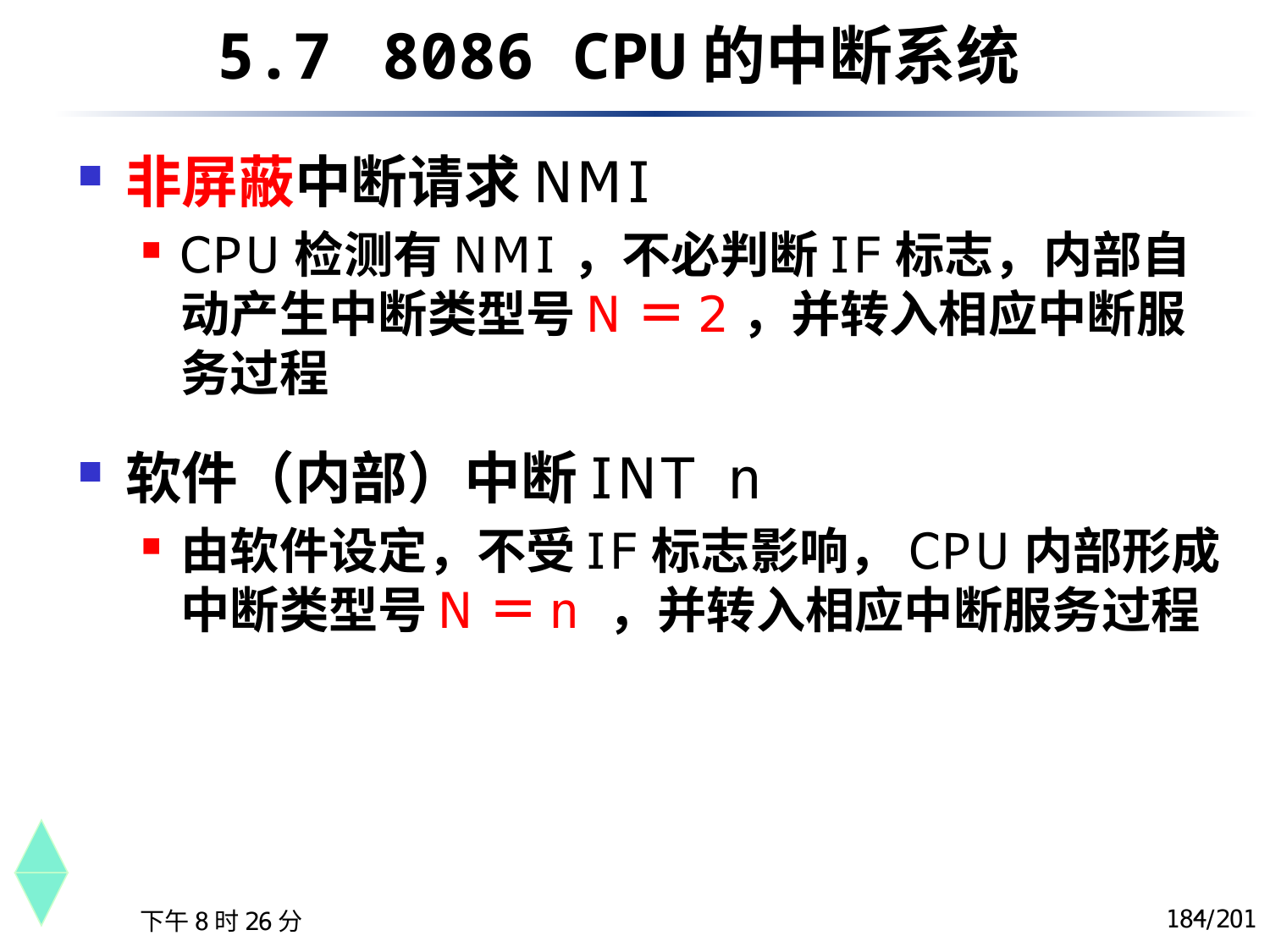

5.7	 8086 CPU的中断系统
非屏蔽中断请求NMI
CPU检测有NMI，不必判断IF标志，内部自动产生中断类型号N＝2，并转入相应中断服务过程

软件（内部）中断INT  n
由软件设定，不受IF标志影响，CPU内部形成中断类型号N＝n ，并转入相应中断服务过程
184/201
下午8时26分